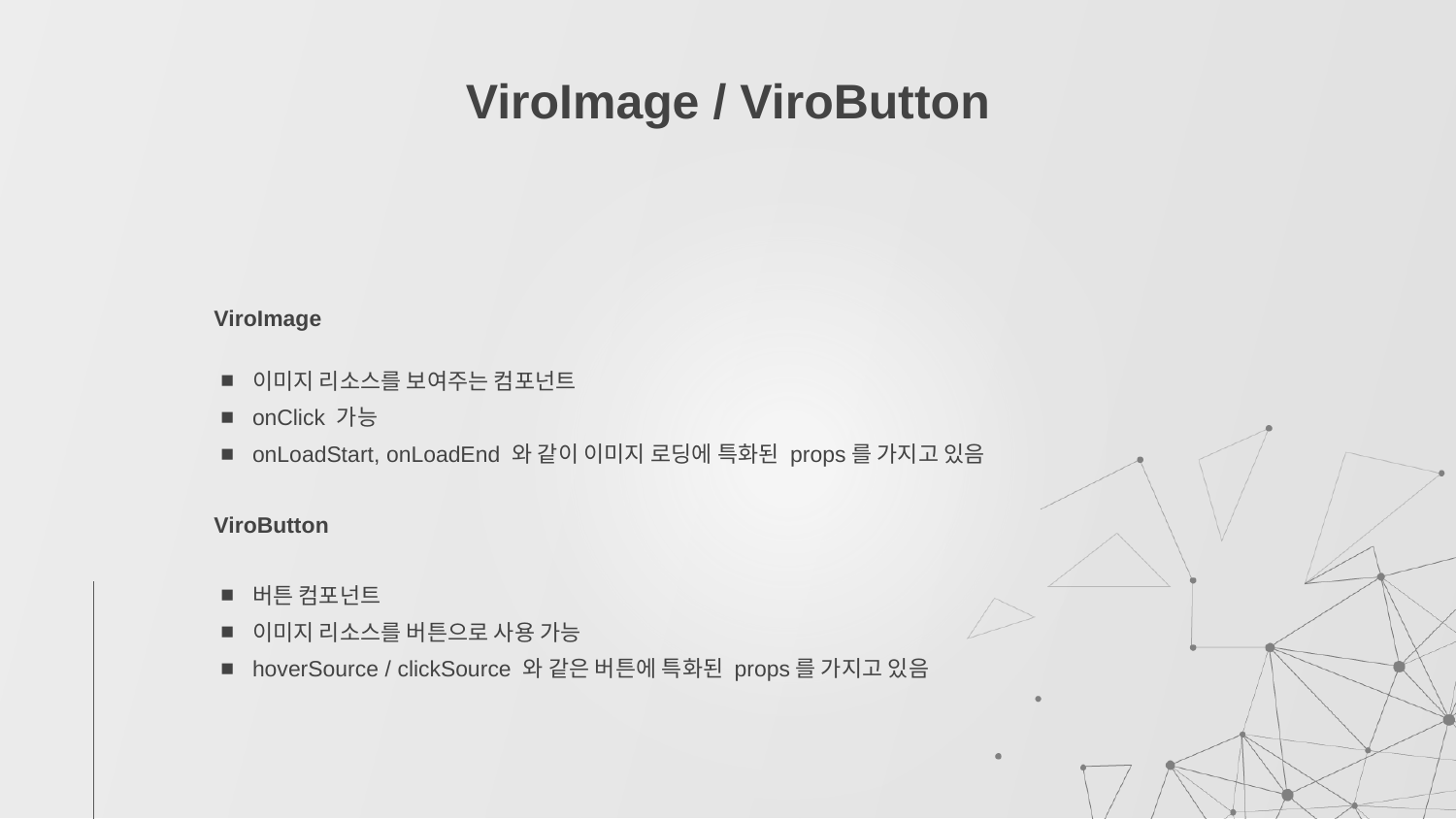

# ViroImage / ViroButton

ViroImage
이미지 리소스를 보여주는 컴포넌트
onClick 가능
onLoadStart, onLoadEnd 와 같이 이미지 로딩에 특화된 props를 가지고 있음

ViroButton

버튼 컴포넌트
이미지 리소스를 버튼으로 사용 가능
hoverSource / clickSource 와 같은 버튼에 특화된 props를 가지고 있음